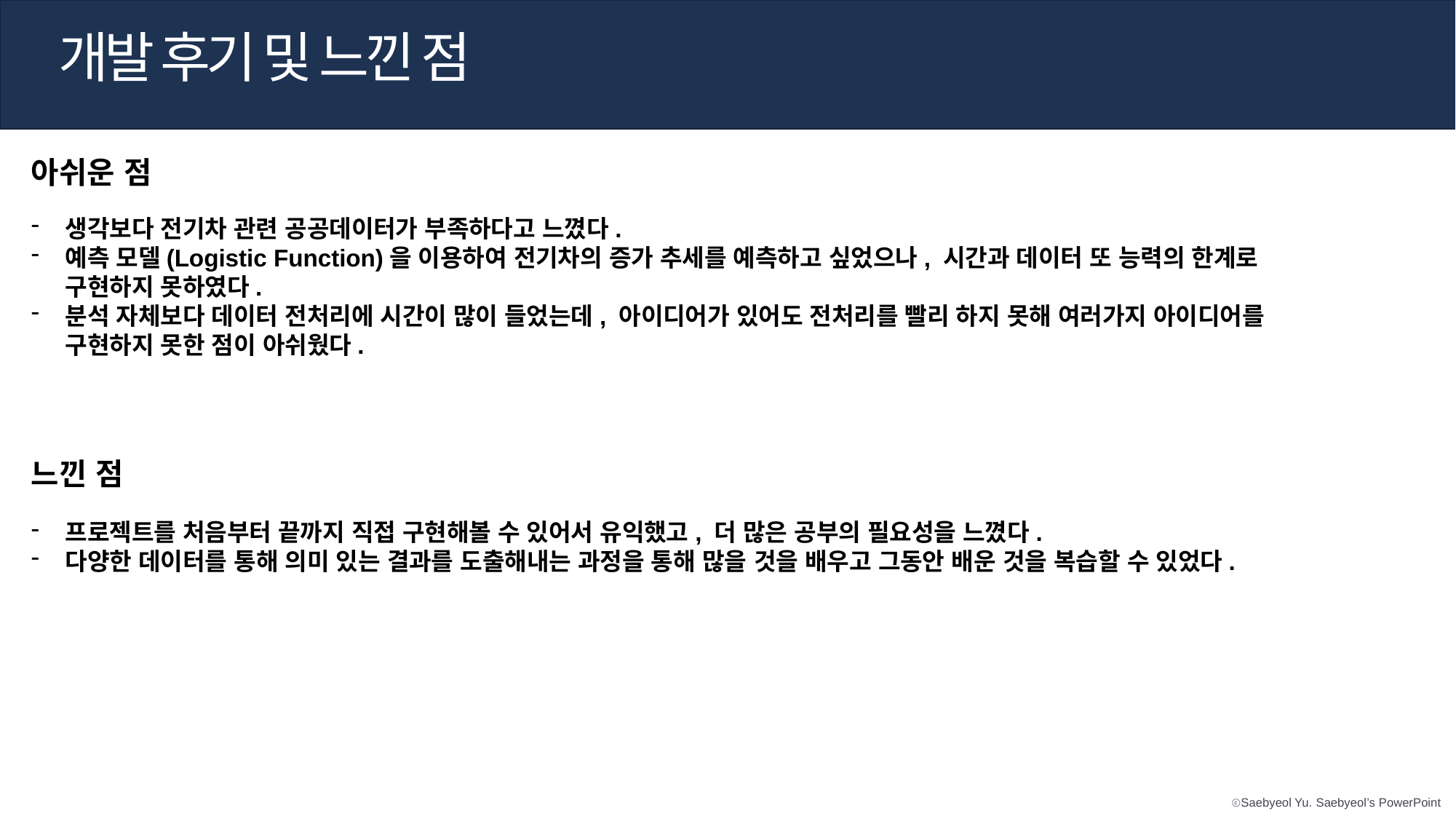

개발 후기 및 느낀 점
아쉬운 점
생각보다 전기차 관련 공공데이터가 부족하다고 느꼈다.
예측 모델(Logistic Function)을 이용하여 전기차의 증가 추세를 예측하고 싶었으나, 시간과 데이터 또 능력의 한계로 구현하지 못하였다.
분석 자체보다 데이터 전처리에 시간이 많이 들었는데, 아이디어가 있어도 전처리를 빨리 하지 못해 여러가지 아이디어를 구현하지 못한 점이 아쉬웠다.

느낀 점
프로젝트를 처음부터 끝까지 직접 구현해볼 수 있어서 유익했고, 더 많은 공부의 필요성을 느꼈다.
다양한 데이터를 통해 의미 있는 결과를 도출해내는 과정을 통해 많을 것을 배우고 그동안 배운 것을 복습할 수 있었다.